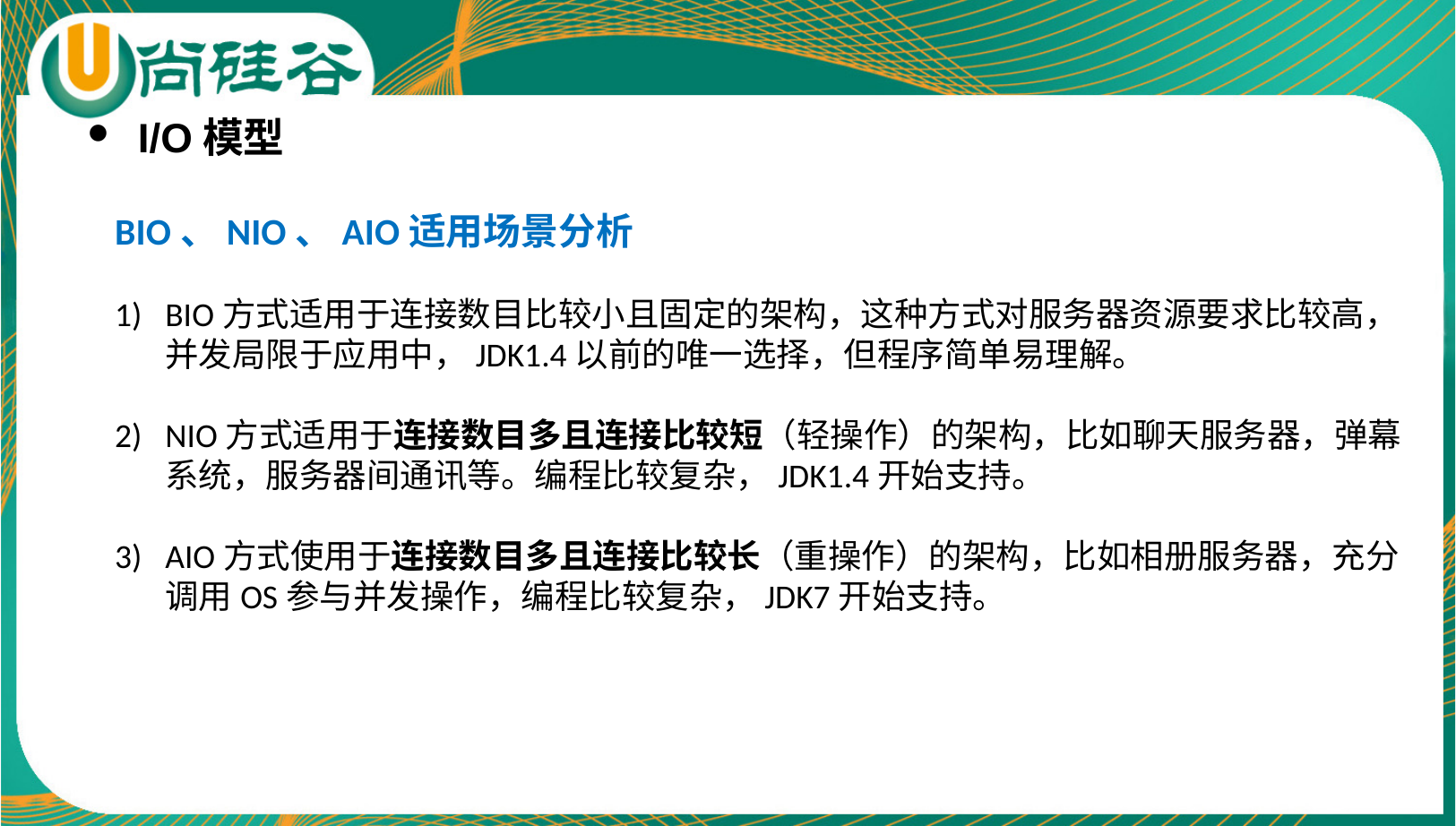

I/O模型
BIO、NIO、AIO适用场景分析

BIO方式适用于连接数目比较小且固定的架构，这种方式对服务器资源要求比较高，并发局限于应用中，JDK1.4以前的唯一选择，但程序简单易理解。

NIO方式适用于连接数目多且连接比较短（轻操作）的架构，比如聊天服务器，弹幕系统，服务器间通讯等。编程比较复杂，JDK1.4开始支持。

AIO方式使用于连接数目多且连接比较长（重操作）的架构，比如相册服务器，充分调用OS参与并发操作，编程比较复杂，JDK7开始支持。